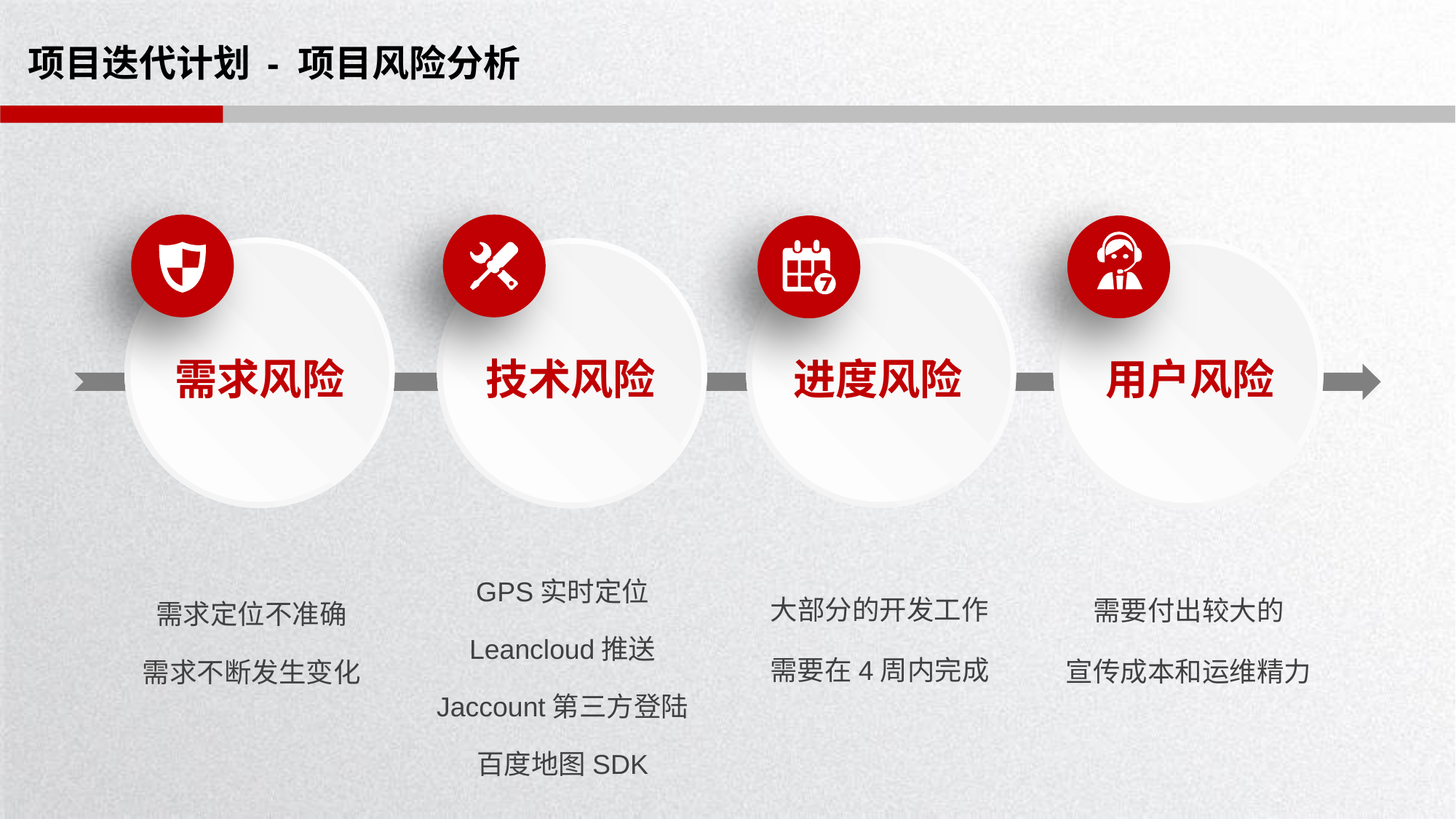

# 项目迭代计划 - 项目风险分析

需求风险

进度风险

技术风险

用户风险

GPS实时定位
Leancloud推送
Jaccount第三方登陆
百度地图SDK
大部分的开发工作
需要在4周内完成
需要付出较大的
宣传成本和运维精力
需求定位不准确
需求不断发生变化